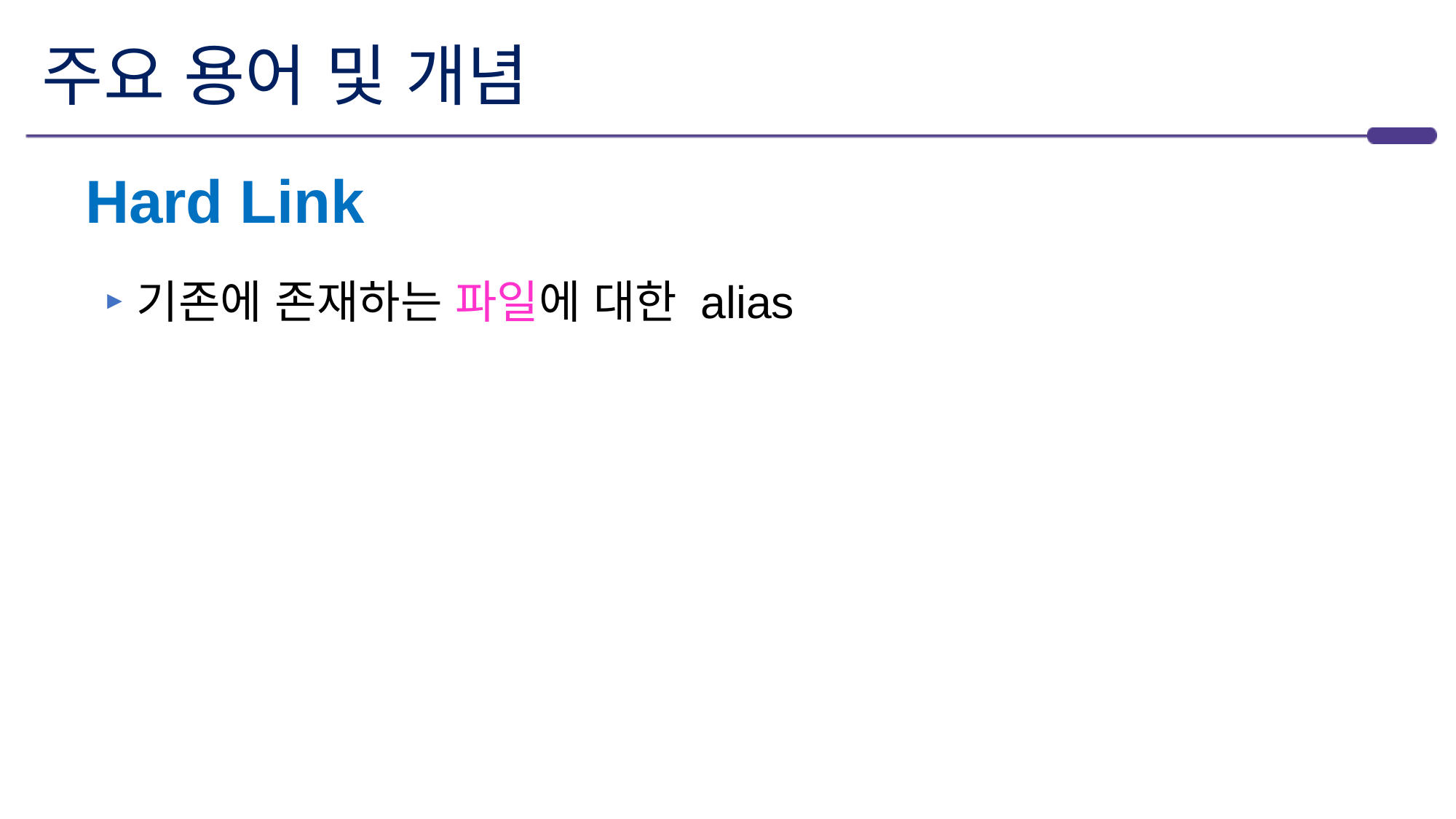

# 주요 용어 및 개념
Hard Link
기존에 존재하는 파일에 대한 alias